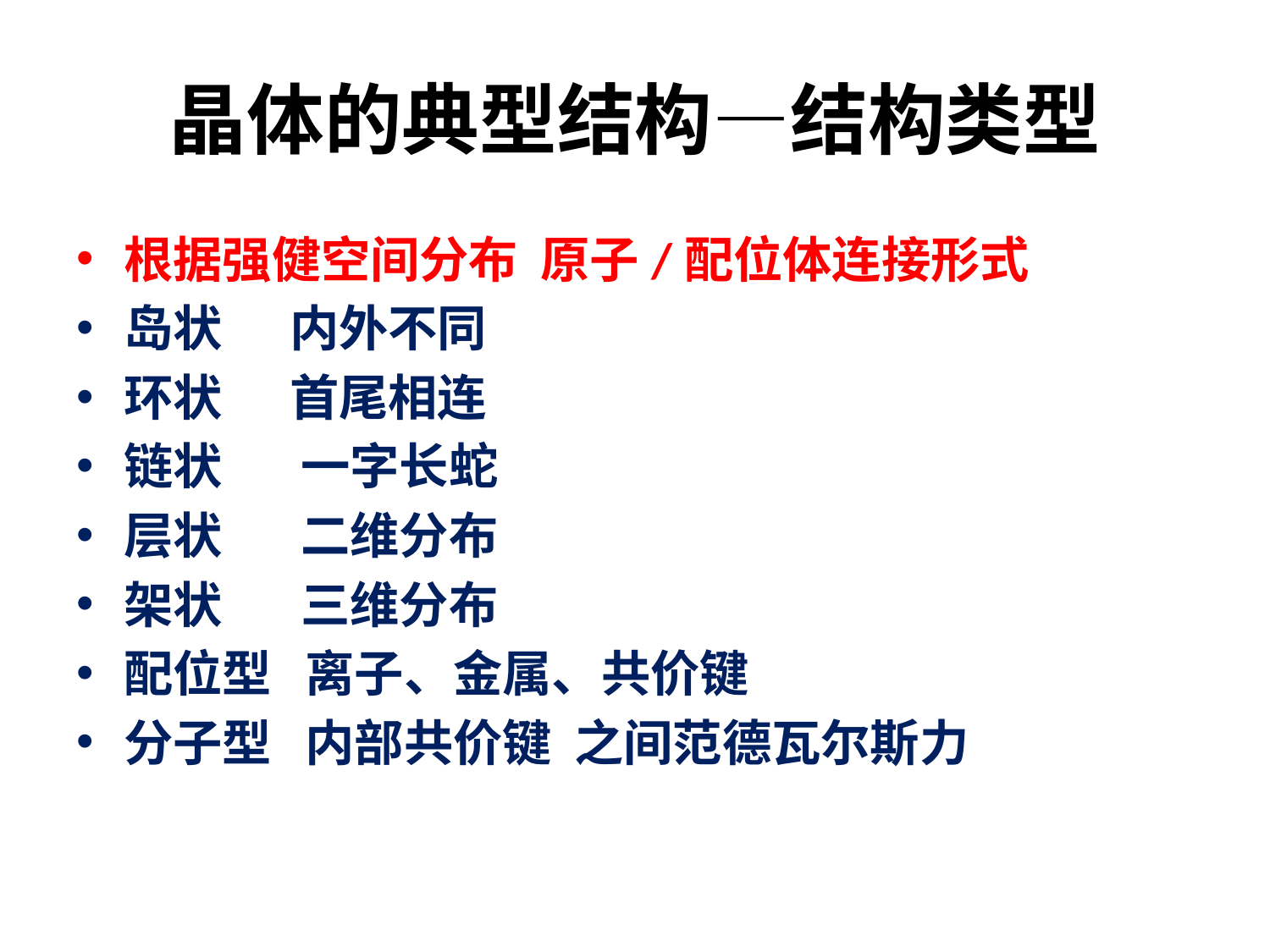

# 晶体的典型结构—结构类型
根据强健空间分布  原子/配位体连接形式
岛状      内外不同
环状      首尾相连
链状       一字长蛇
层状       二维分布
架状       三维分布
配位型   离子、金属、共价键
分子型   内部共价键  之间范德瓦尔斯力